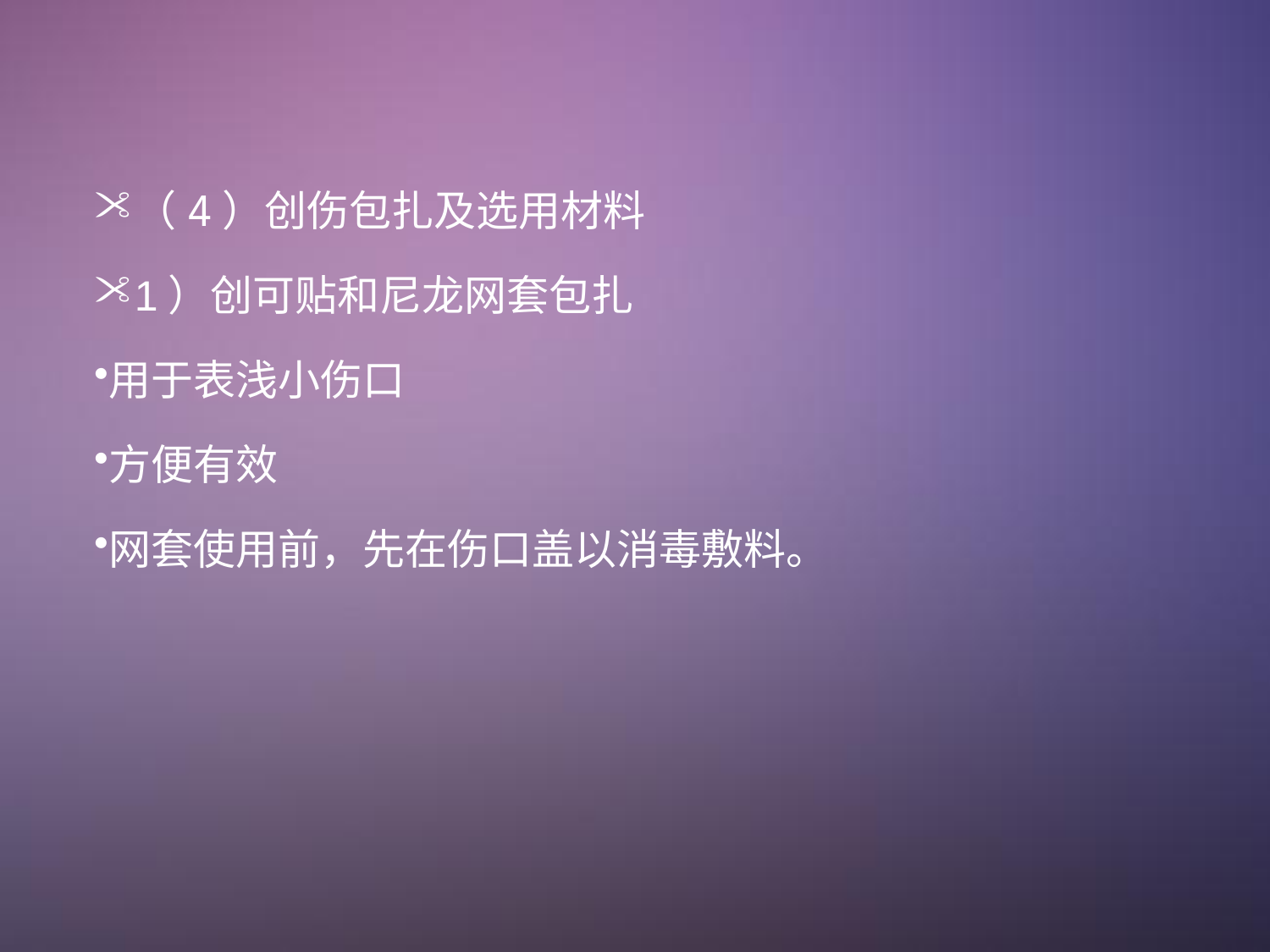

（4）创伤包扎及选用材料
1）创可贴和尼龙网套包扎
用于表浅小伤口
方便有效
网套使用前，先在伤口盖以消毒敷料。